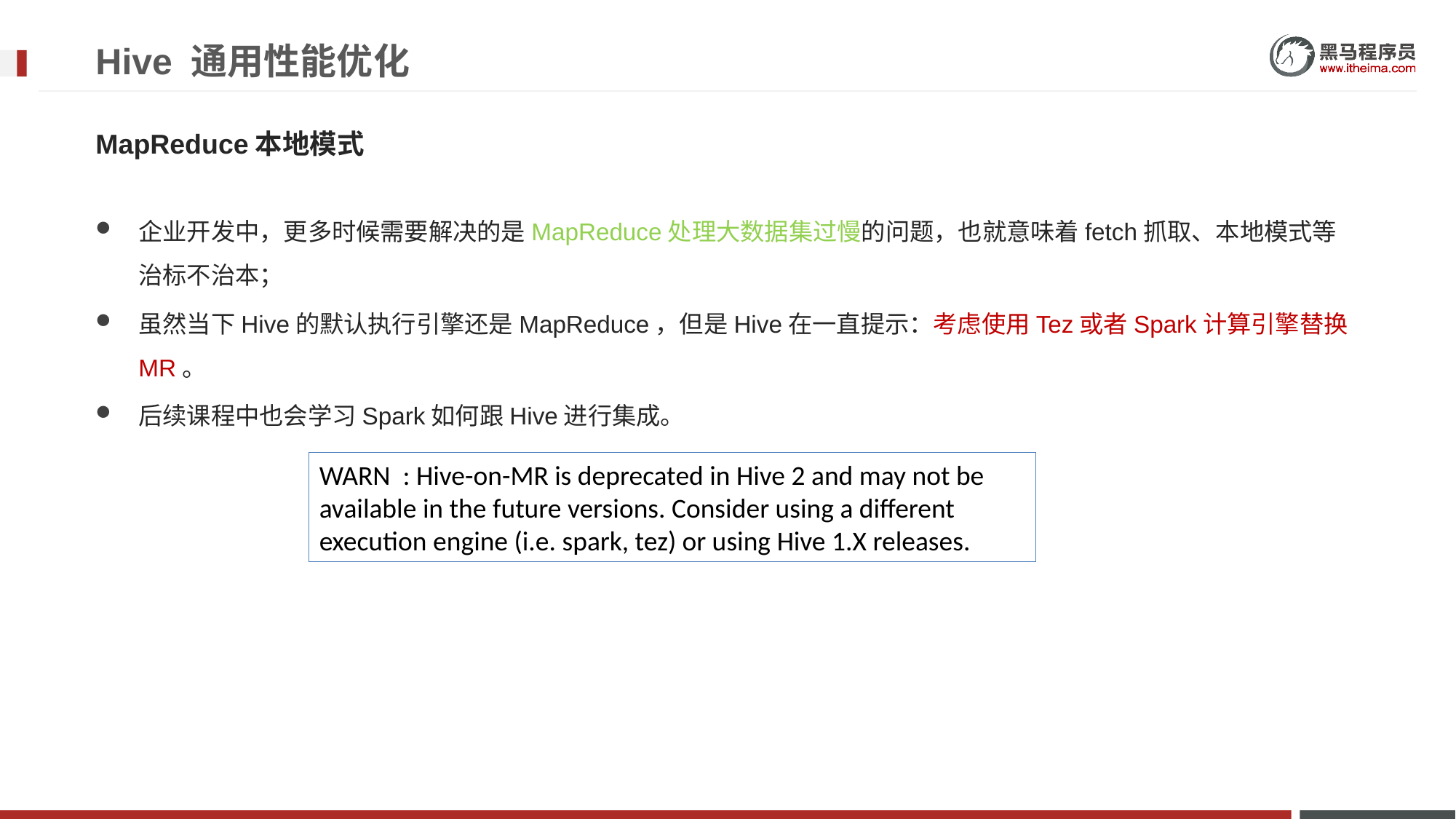

# Hive 通用性能优化
MapReduce本地模式
企业开发中，更多时候需要解决的是MapReduce处理大数据集过慢的问题，也就意味着fetch抓取、本地模式等治标不治本；
虽然当下Hive的默认执行引擎还是MapReduce，但是Hive在一直提示：考虑使用Tez或者Spark计算引擎替换MR。
后续课程中也会学习Spark如何跟Hive进行集成。

WARN  : Hive-on-MR is deprecated in Hive 2 and may not be available in the future versions. Consider using a different execution engine (i.e. spark, tez) or using Hive 1.X releases.